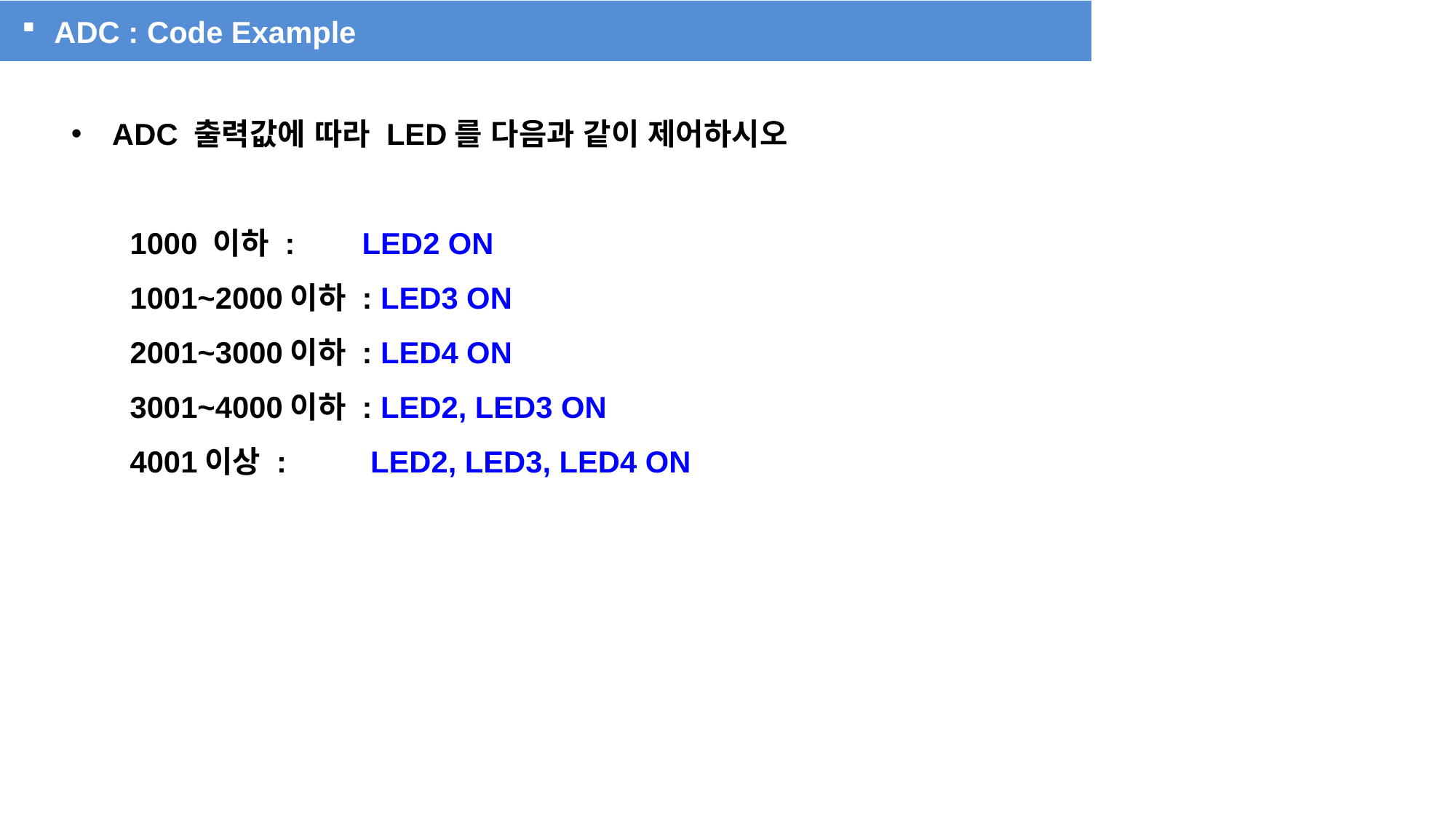

ADC : Code Example
ADC 출력값에 따라 LED를 다음과 같이 제어하시오

       1000 이하 :        LED2 ON
       1001~2000이하 : LED3 ON
       2001~3000이하 : LED4 ON
       3001~4000이하 : LED2, LED3 ON
       4001이상 :          LED2, LED3, LED4 ON